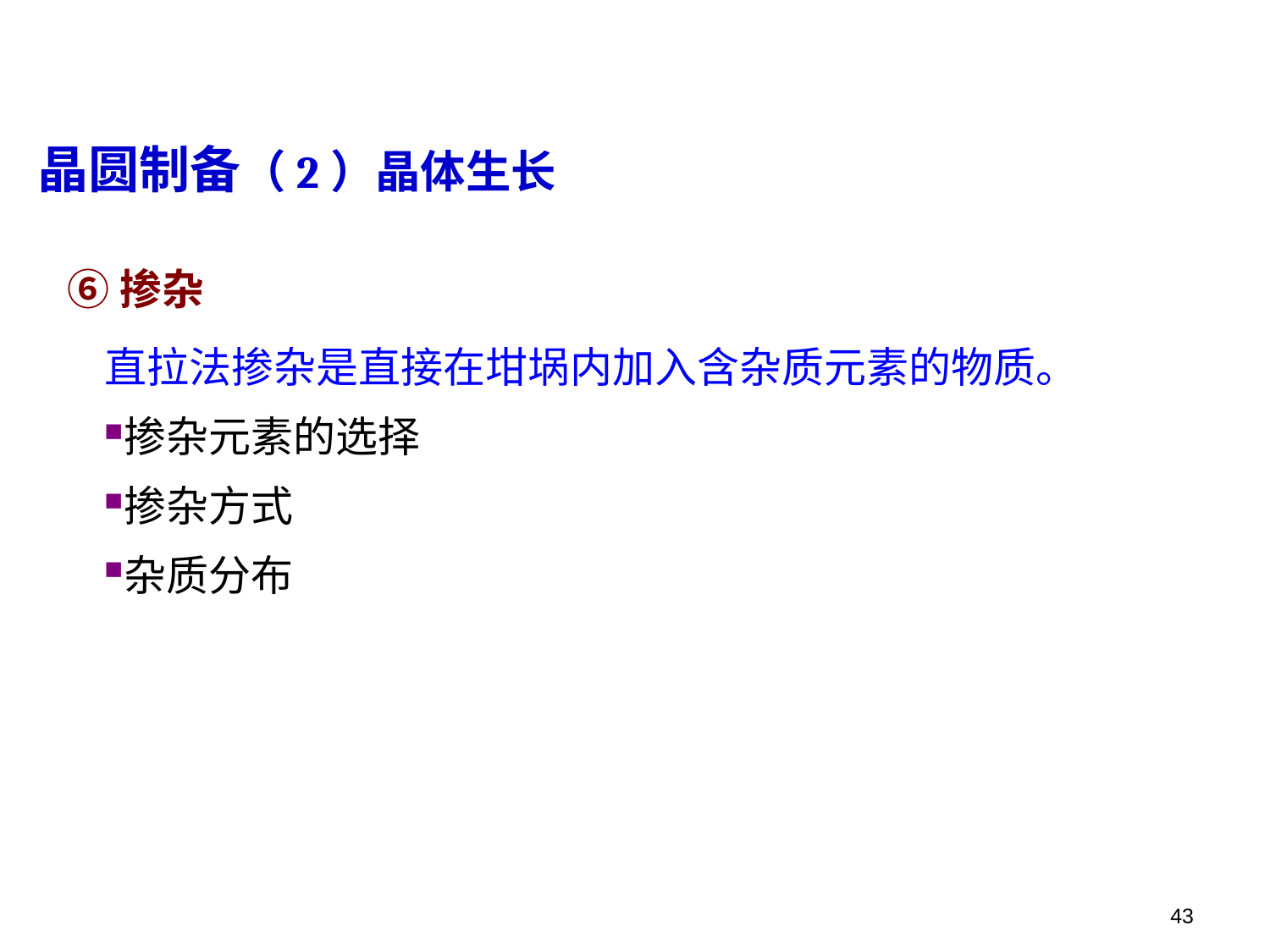

晶圆制备（2）晶体生长
⑥掺杂
直拉法掺杂是直接在坩埚内加入含杂质元素的物质。
掺杂元素的选择
掺杂方式
杂质分布
43